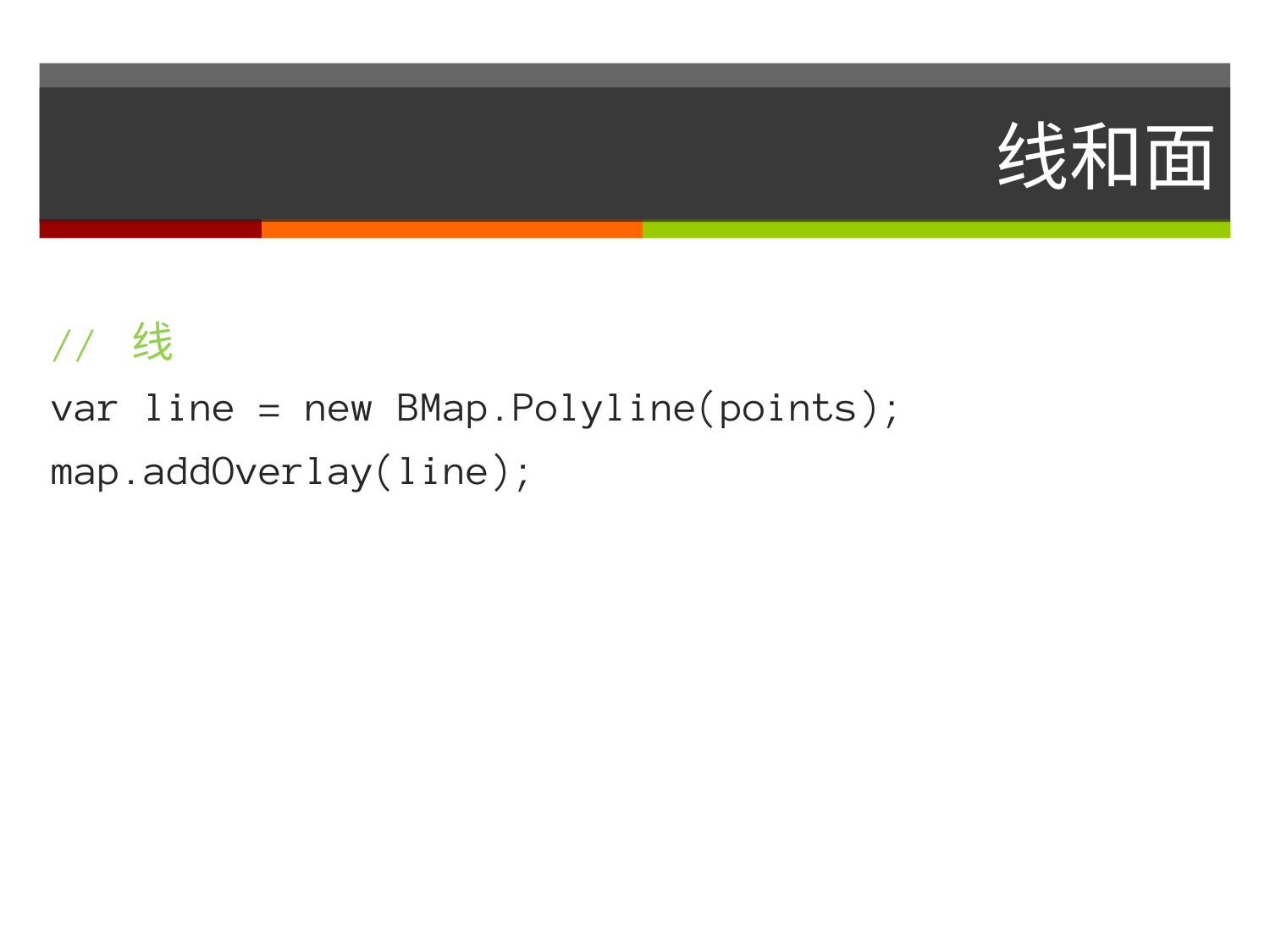

# 线和面
// 线
var line = new BMap.Polyline(points);
map.addOverlay(line);